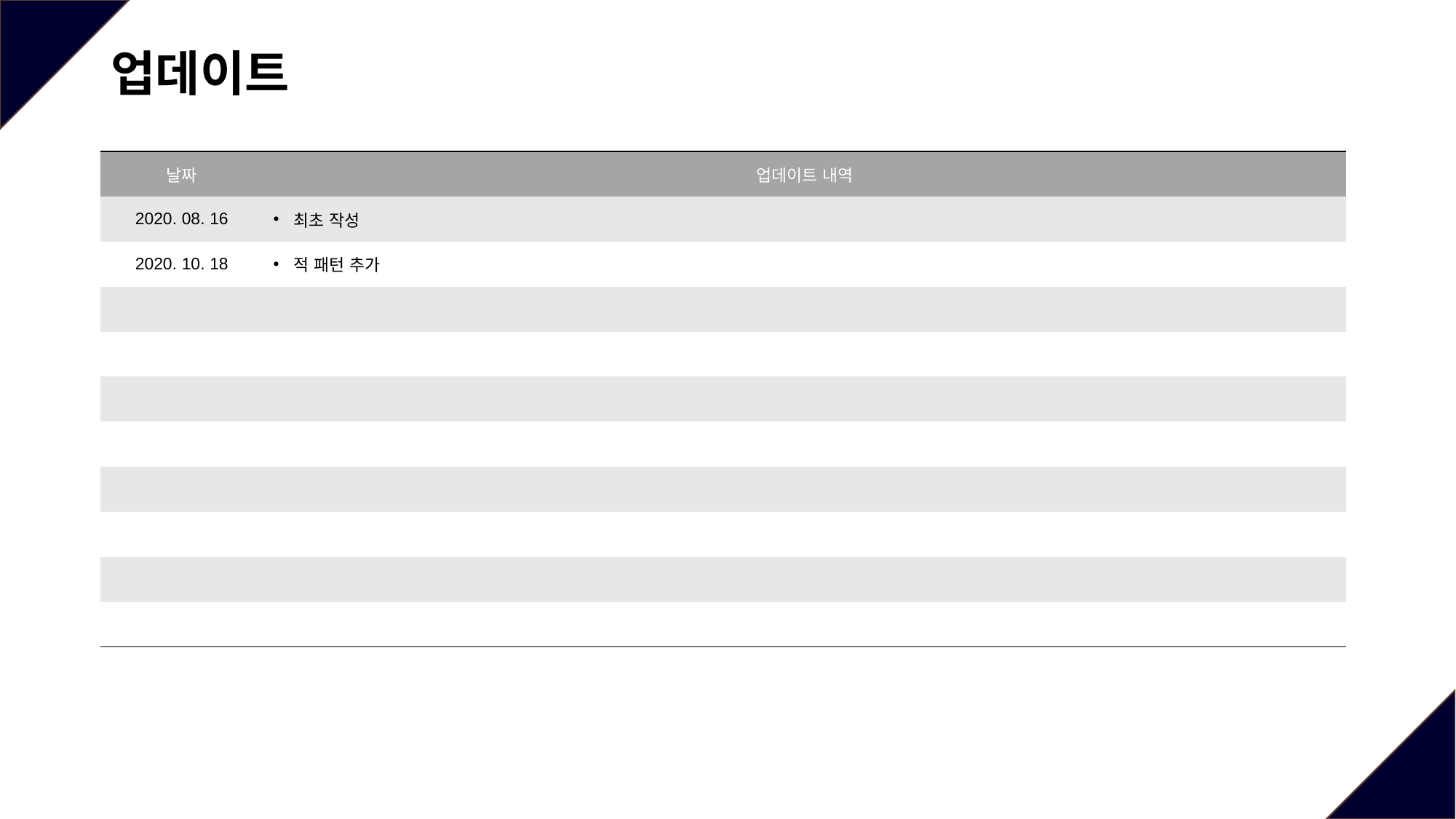

업데이트
| 날짜 | 업데이트 내역 |
| --- | --- |
| 2020. 08. 16 | 최초 작성 |
| 2020. 10. 18 | 적 패턴 추가 |
|  |  |
|  |  |
|  |  |
|  |  |
|  |  |
|  |  |
|  |  |
|  |  |